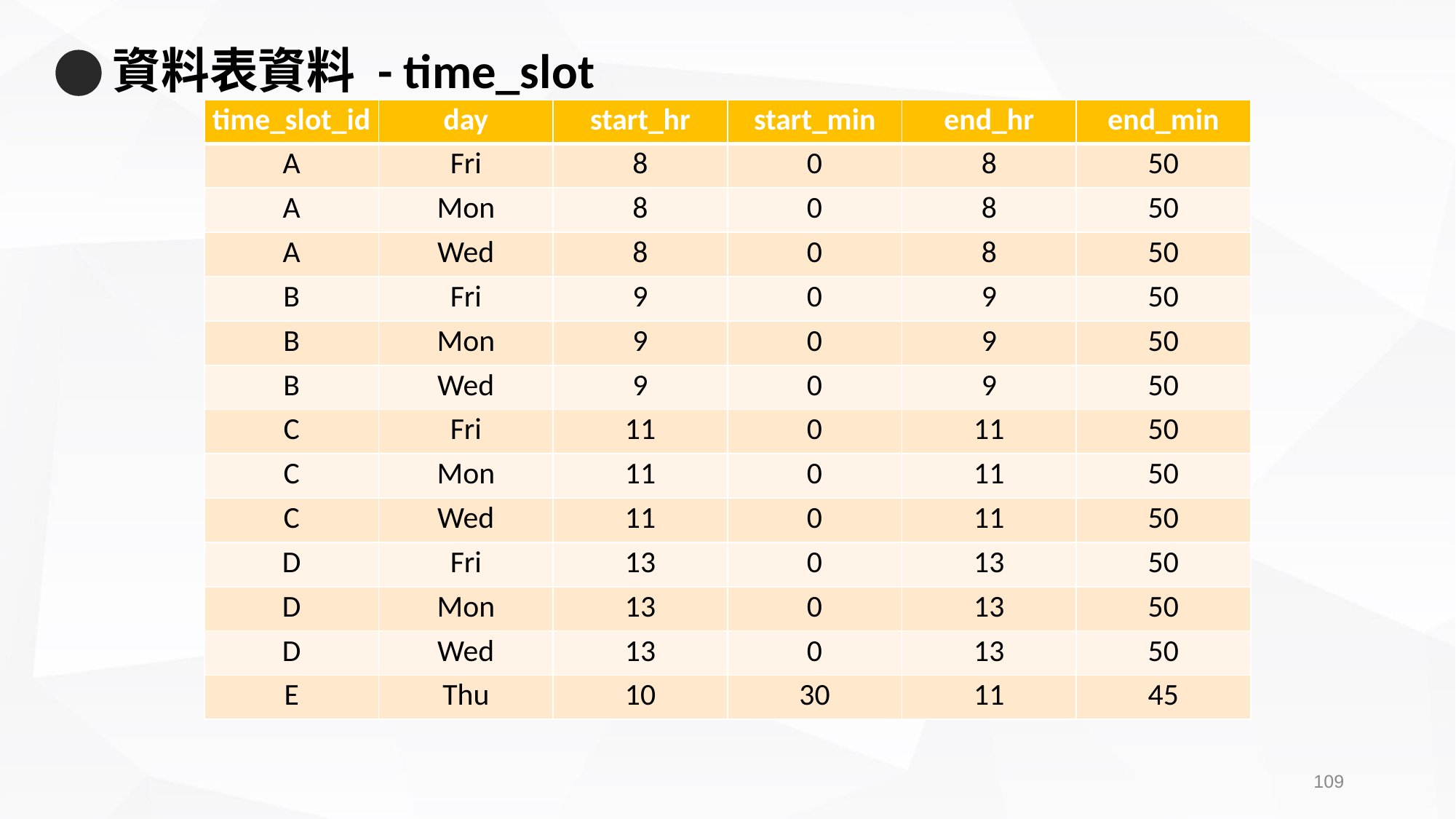

# 資料表資料 - time_slot
| time\_slot\_id | day | start\_hr | start\_min | end\_hr | end\_min |
| --- | --- | --- | --- | --- | --- |
| A | Fri | 8 | 0 | 8 | 50 |
| A | Mon | 8 | 0 | 8 | 50 |
| A | Wed | 8 | 0 | 8 | 50 |
| B | Fri | 9 | 0 | 9 | 50 |
| B | Mon | 9 | 0 | 9 | 50 |
| B | Wed | 9 | 0 | 9 | 50 |
| C | Fri | 11 | 0 | 11 | 50 |
| C | Mon | 11 | 0 | 11 | 50 |
| C | Wed | 11 | 0 | 11 | 50 |
| D | Fri | 13 | 0 | 13 | 50 |
| D | Mon | 13 | 0 | 13 | 50 |
| D | Wed | 13 | 0 | 13 | 50 |
| E | Thu | 10 | 30 | 11 | 45 |
109